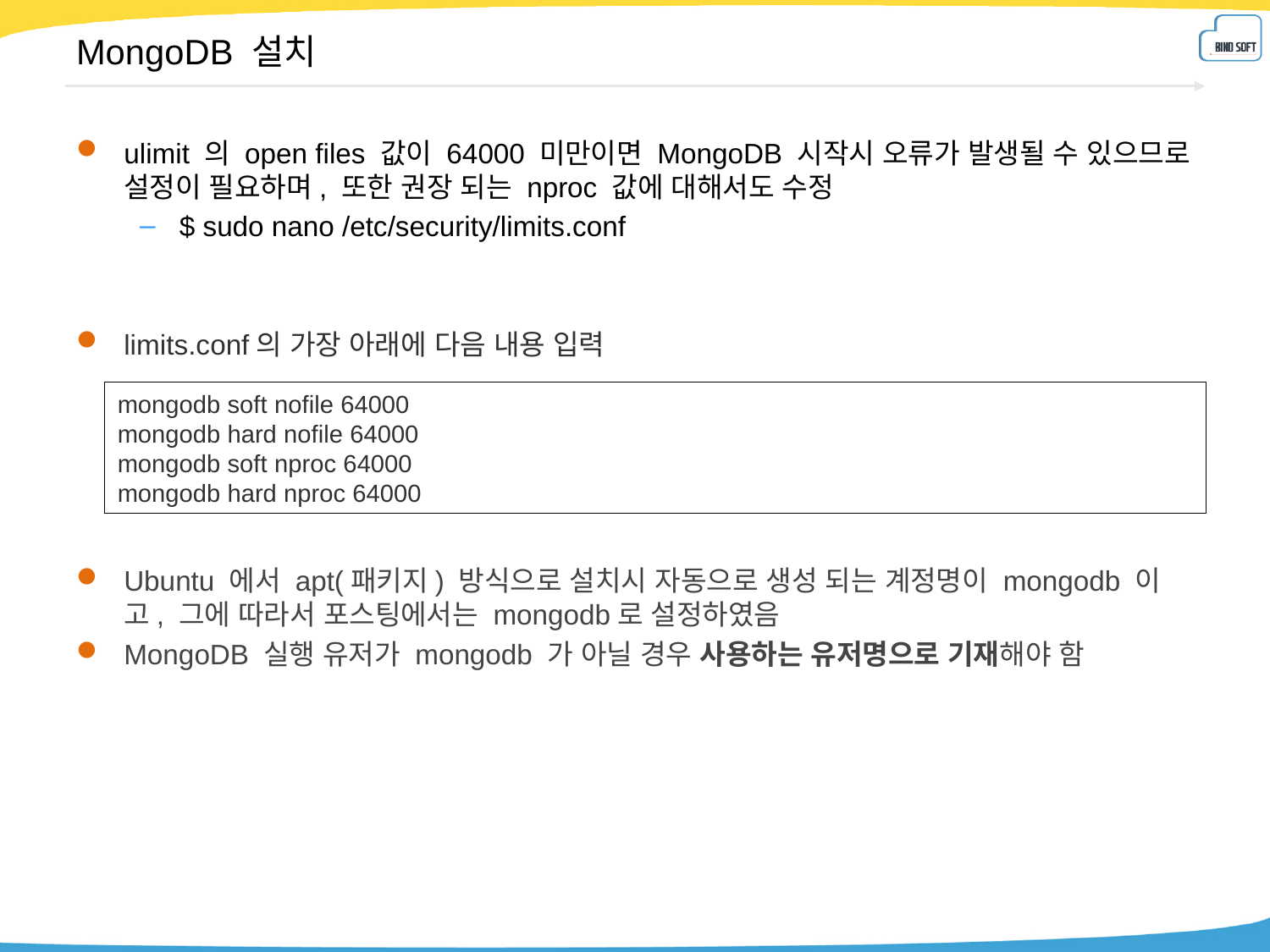

# MongoDB 설치
ulimit 의 open files 값이 64000 미만이면 MongoDB 시작시 오류가 발생될 수 있으므로 설정이 필요하며, 또한 권장 되는 nproc 값에 대해서도 수정
$ sudo nano /etc/security/limits.conf

limits.conf의 가장 아래에 다음 내용 입력

Ubuntu 에서 apt(패키지) 방식으로 설치시 자동으로 생성 되는 계정명이 mongodb 이고, 그에 따라서 포스팅에서는 mongodb로 설정하였음
MongoDB 실행 유저가 mongodb 가 아닐 경우 사용하는 유저명으로 기재해야 함

mongodb soft nofile 64000
mongodb hard nofile 64000
mongodb soft nproc 64000
mongodb hard nproc 64000